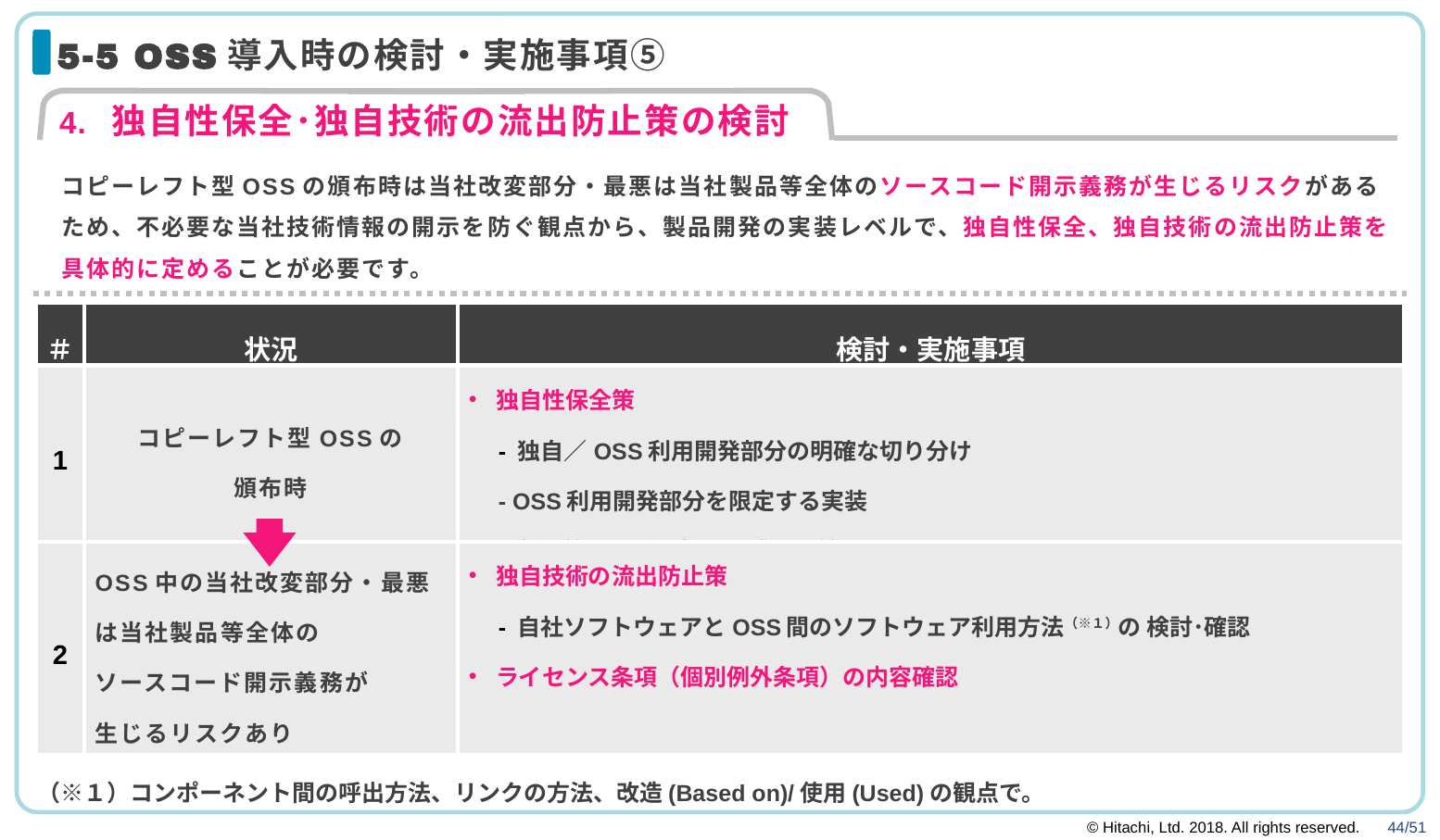

# 5-5 OSS導入時の検討・実施事項⑤

独自性保全･独自技術の流出防止策の検討
コピーレフト型OSSの頒布時は当社改変部分・最悪は当社製品等全体のソースコード開示義務が生じるリスクがある
ため、不必要な当社技術情報の開示を防ぐ観点から、製品開発の実装レベルで、独自性保全、独自技術の流出防止策を
具体的に定めることが必要です。
| ＃ | 状況 | 検討・実施事項 |
| --- | --- | --- |
| 1 | コピーレフト型OSSの 頒布時 | 独自性保全策 　- 独自／OSS利用開発部分の明確な切り分け 　- OSS利用開発部分を限定する実装 　- 製品等の開発記録の作成・保管 |
| 2 | OSS中の当社改変部分・最悪は当社製品等全体の ソースコード開示義務が 生じるリスクあり | 独自技術の流出防止策 　- 自社ソフトウェアとOSS間のソフトウェア利用方法（※１）の 検討･確認 ライセンス条項（個別例外条項）の内容確認 |

（※１）コンポーネント間の呼出方法、リンクの方法、改造(Based on)/使用(Used)の観点で。